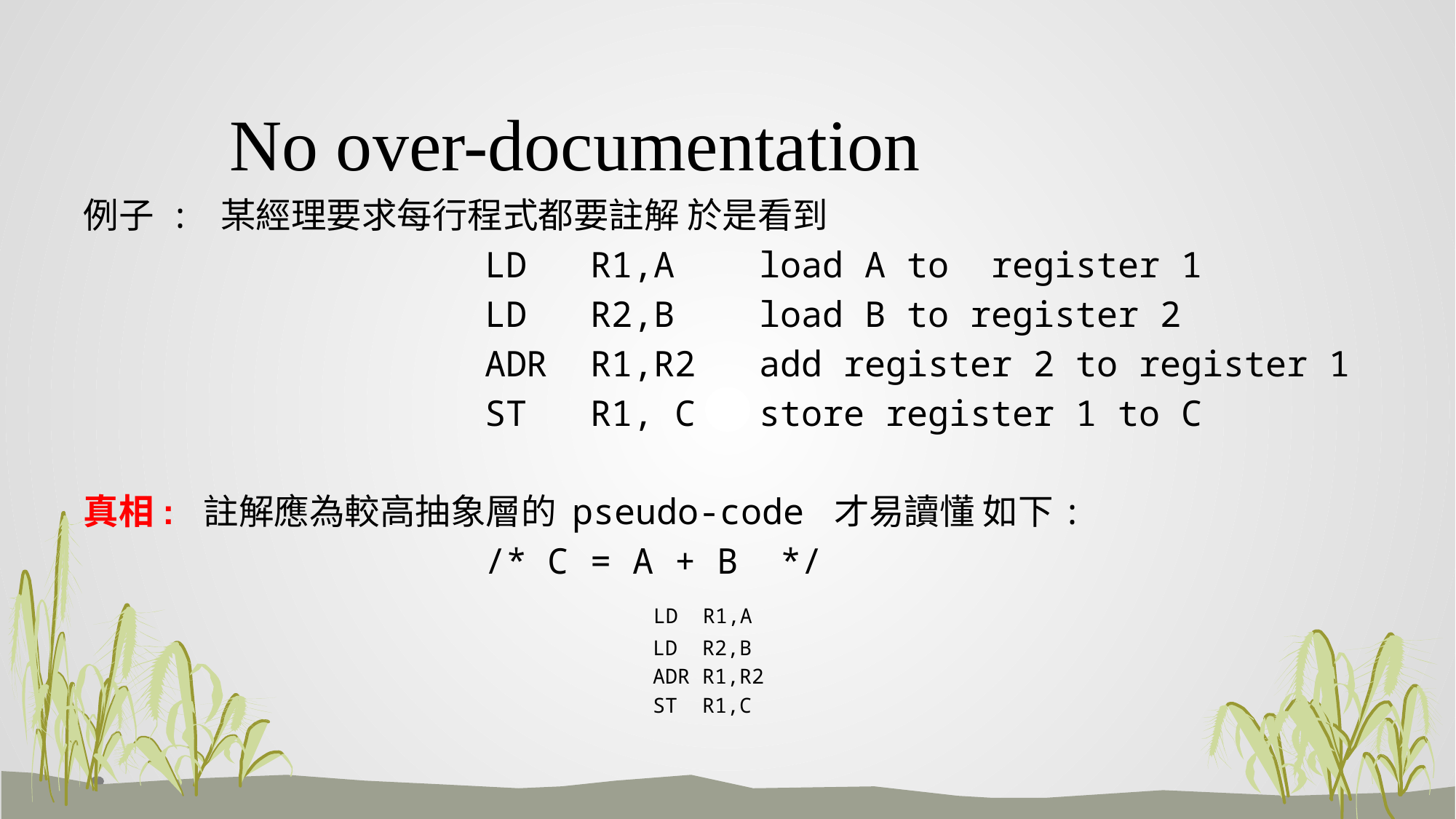

# No over-documentation
例子 : 某經理要求每行程式都要註解 於是看到
                   LD   R1,A    load A to  register 1
                   LD   R2,B    load B to register 2
                   ADR  R1,R2   add register 2 to register 1
                   ST   R1, C   store register 1 to C

真相: 註解應為較高抽象層的 pseudo-code 才易讀懂 如下:
                   /* C = A + B  */
                           LD  R1,A
                                              LD  R2,B
                                              ADR R1,R2
                                              ST  R1,C